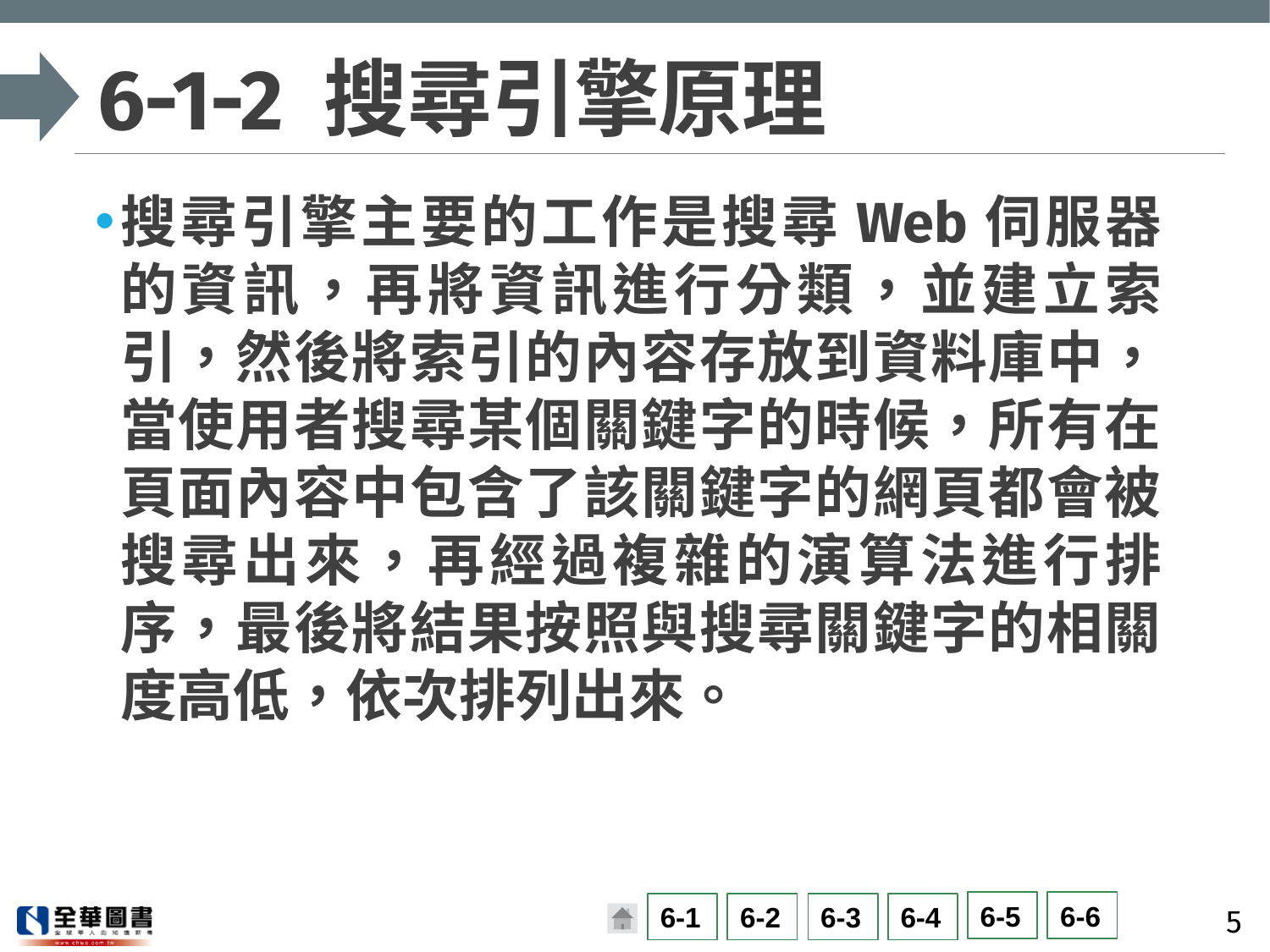

# 6-1-2 搜尋引擎原理
搜尋引擎主要的工作是搜尋Web伺服器的資訊，再將資訊進行分類，並建立索引，然後將索引的內容存放到資料庫中，當使用者搜尋某個關鍵字的時候，所有在頁面內容中包含了該關鍵字的網頁都會被搜尋出來，再經過複雜的演算法進行排序，最後將結果按照與搜尋關鍵字的相關度高低，依次排列出來。
5